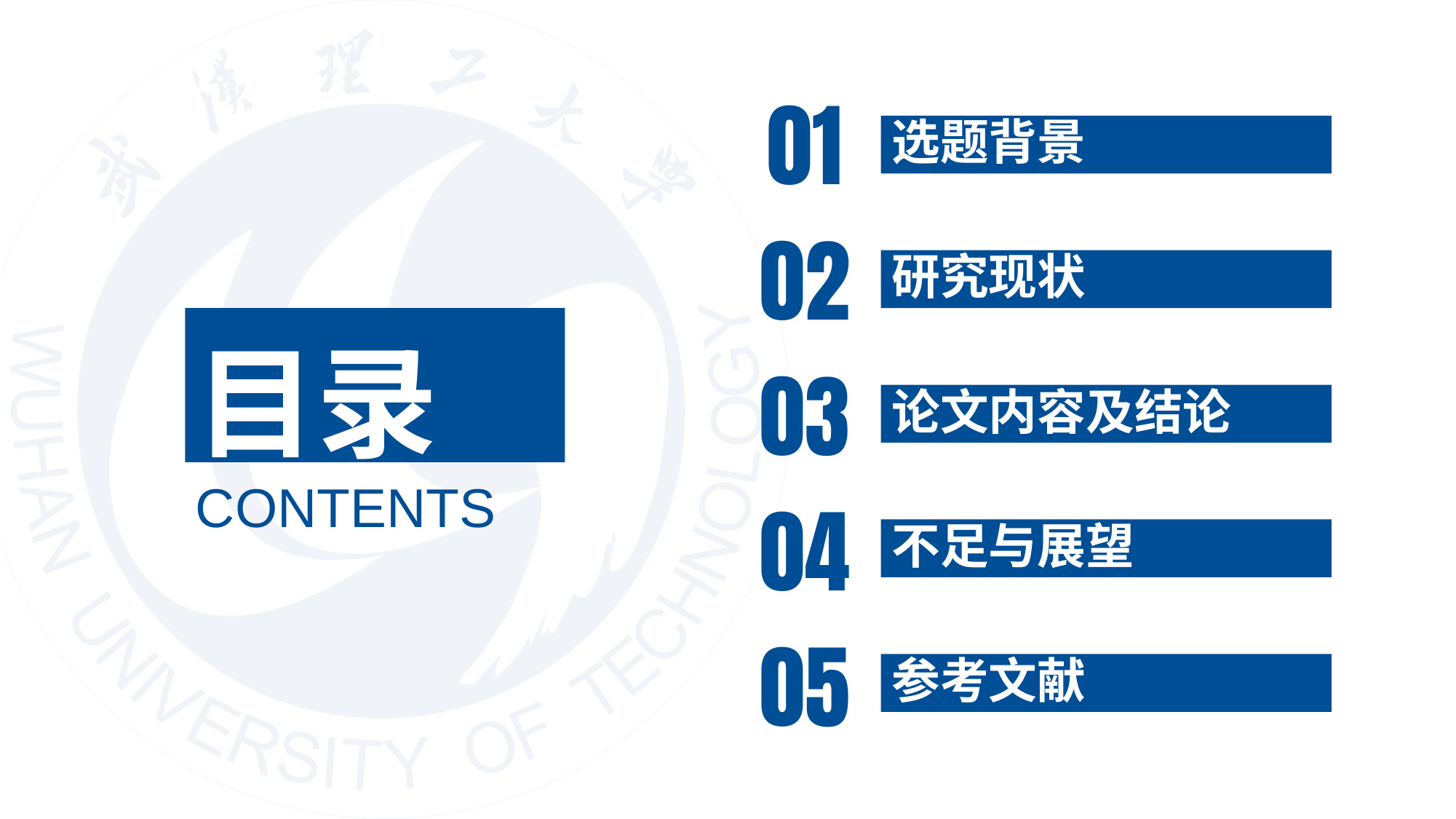

01
选题背景
02
研究现状
目录
03
论文内容及结论
CONTENTS
04
不足与展望
05
参考文献